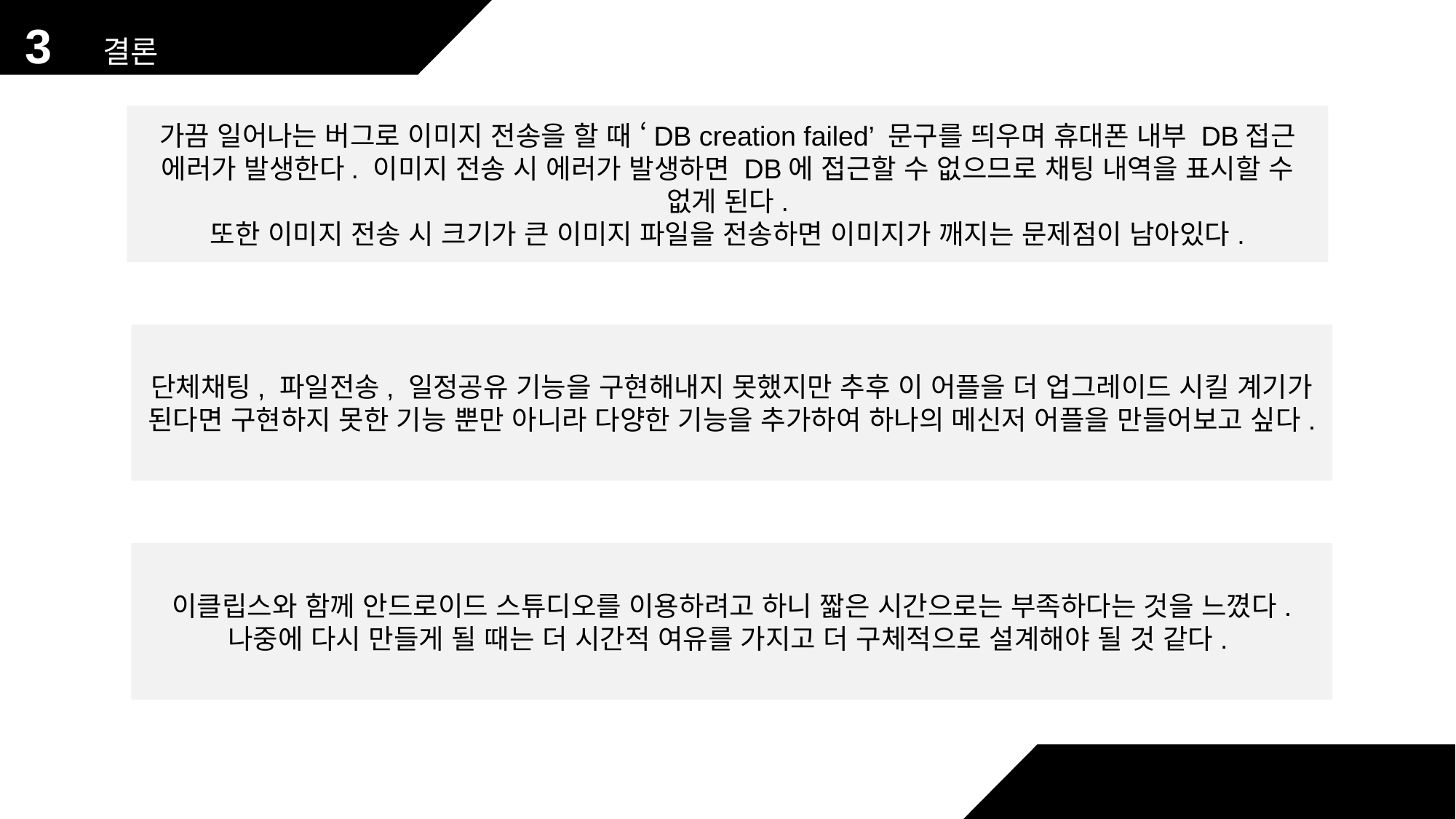

3
결론
가끔 일어나는 버그로 이미지 전송을 할 때 ‘DB creation failed’ 문구를 띄우며 휴대폰 내부 DB접근 에러가 발생한다. 이미지 전송 시 에러가 발생하면 DB에 접근할 수 없으므로 채팅 내역을 표시할 수 없게 된다.
또한 이미지 전송 시 크기가 큰 이미지 파일을 전송하면 이미지가 깨지는 문제점이 남아있다.
단체채팅, 파일전송, 일정공유 기능을 구현해내지 못했지만 추후 이 어플을 더 업그레이드 시킬 계기가 된다면 구현하지 못한 기능 뿐만 아니라 다양한 기능을 추가하여 하나의 메신저 어플을 만들어보고 싶다.
이클립스와 함께 안드로이드 스튜디오를 이용하려고 하니 짧은 시간으로는 부족하다는 것을 느꼈다. 나중에 다시 만들게 될 때는 더 시간적 여유를 가지고 더 구체적으로 설계해야 될 것 같다.